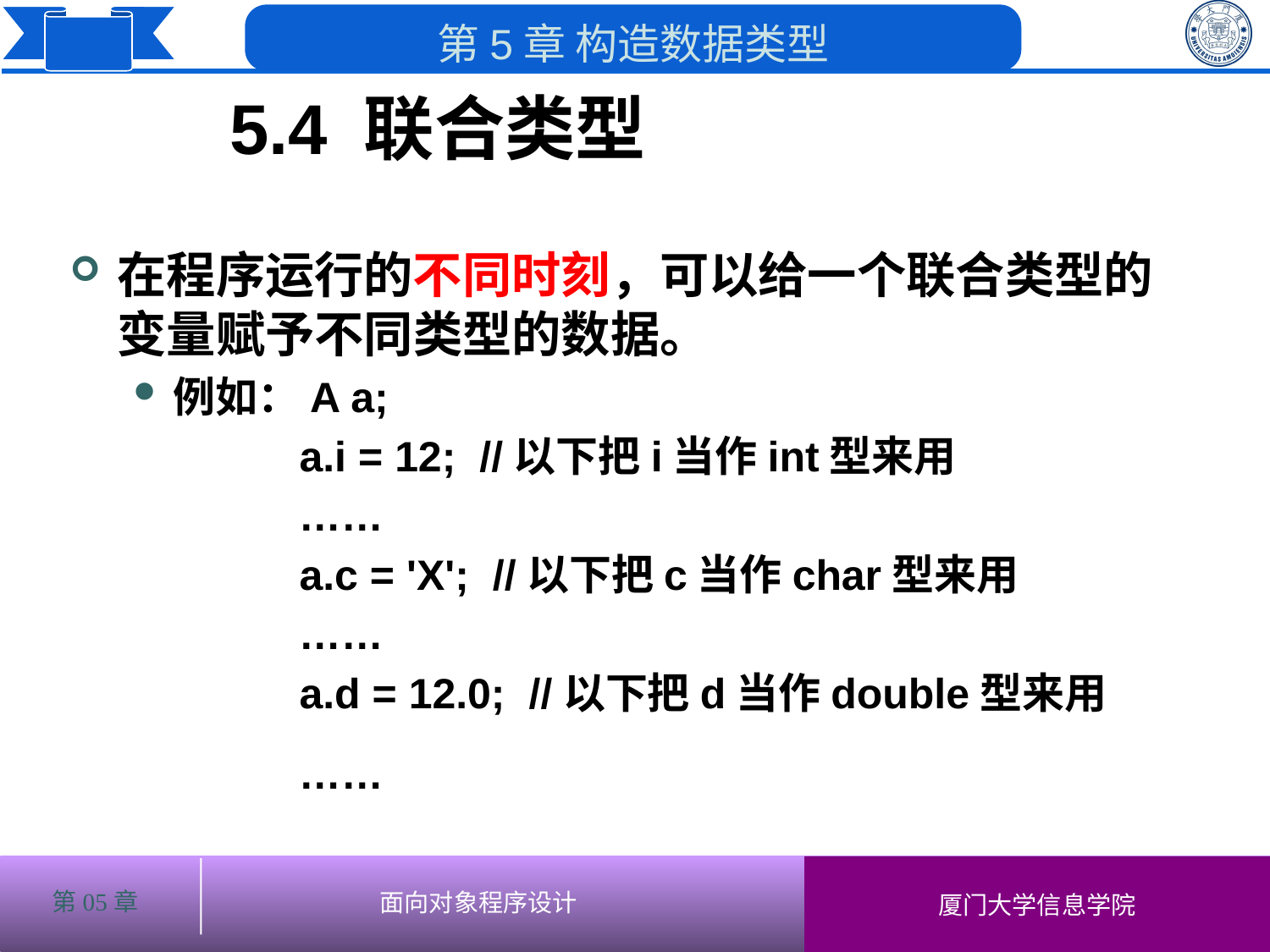

5.4 联合类型
# 在程序运行的不同时刻，可以给一个联合类型的变量赋予不同类型的数据。
例如：A a;
              a.i = 12;  //以下把i当作int型来用
              ……
              a.c = 'X';  //以下把c当作char型来用
              ……
              a.d = 12.0;  //以下把d当作double型来用
              ……
42